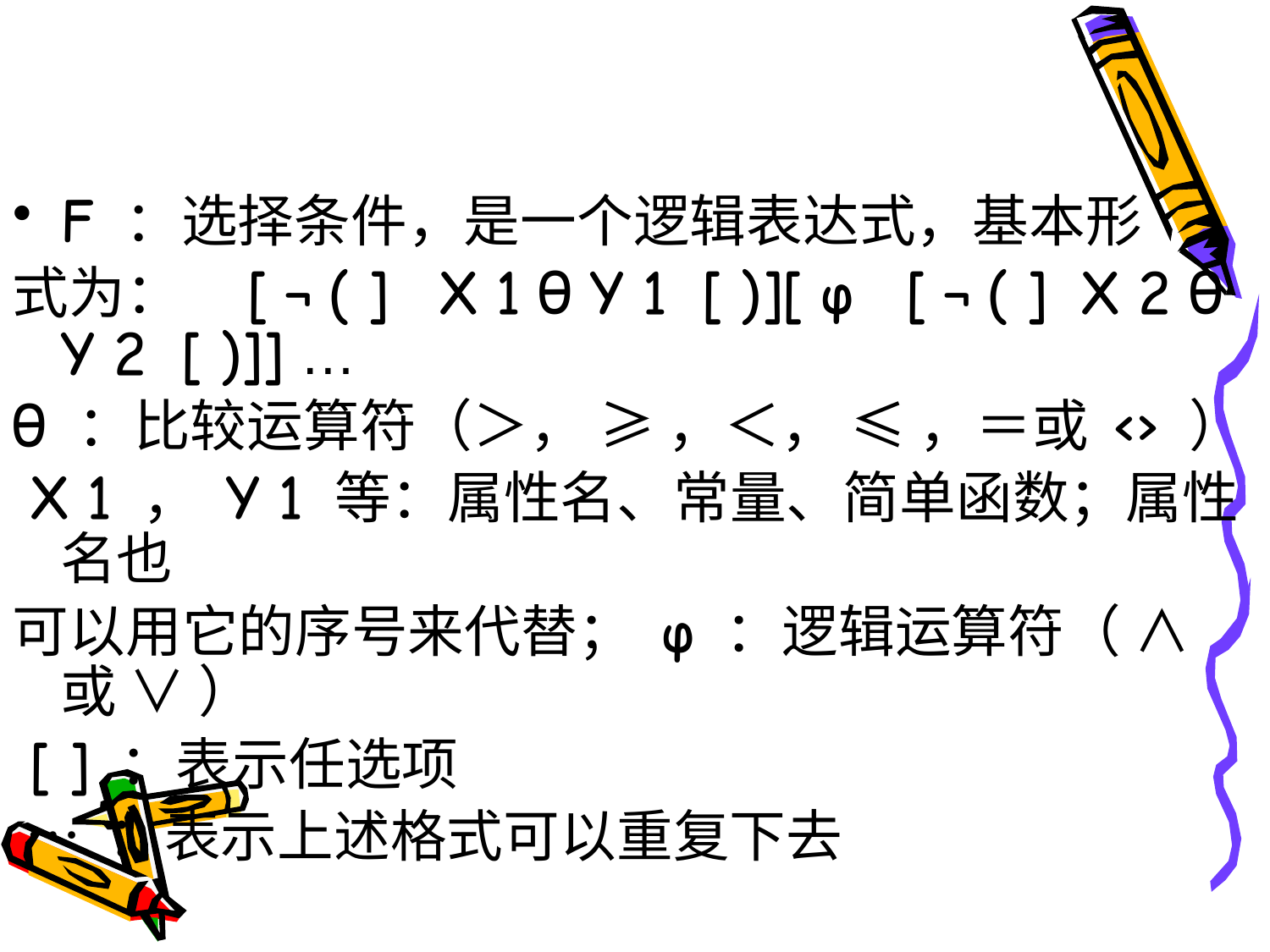

#
F ：选择条件，是一个逻辑表达式，基本形
式为：    [ ¬ ( ]   X 1 θ Y 1  [ )][ φ   [ ¬ ( ]  X 2 θ Y 2  [ )]] …
θ ：比较运算符（＞， ≥ ，＜， ≤ ，＝或 <> ）
 X 1 ， Y 1 等：属性名、常量、简单函数；属性名也
可以用它的序号来代替； φ ：逻辑运算符（ ∧ 或 ∨ ）
 [ ] ：表示任选项
 … ：表示上述格式可以重复下去